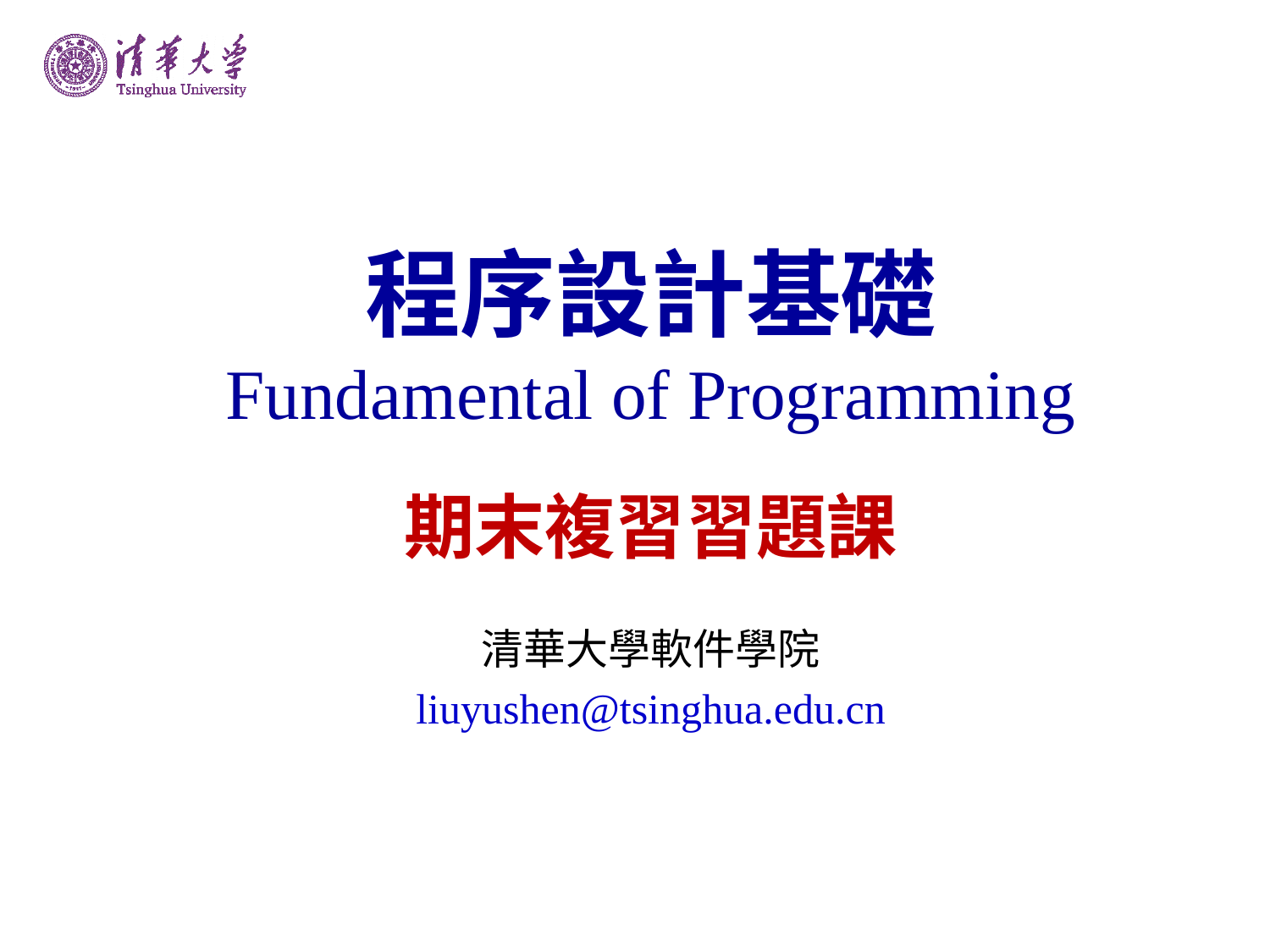

# 程序設計基礎 Fundamental of Programming
期末複習習題課
清華大學軟件學院
liuyushen@tsinghua.edu.cn